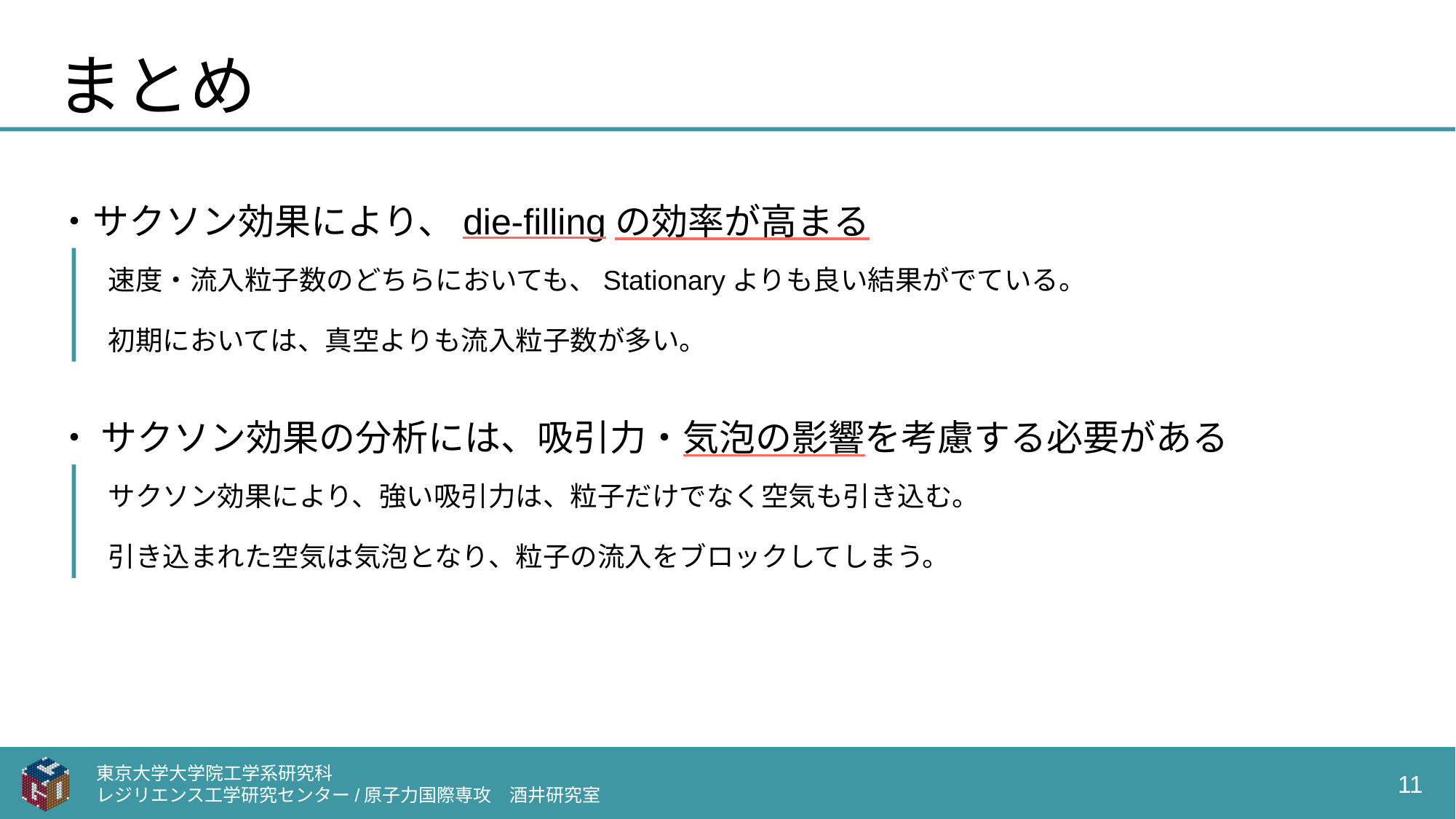

# まとめ
・サクソン効果により、die-fillingの効率が高まる

速度・流入粒子数のどちらにおいても、Stationaryよりも良い結果がでている。
初期においては、真空よりも流入粒子数が多い。
・ サクソン効果の分析には、吸引力・気泡の影響を考慮する必要がある

サクソン効果により、強い吸引力は、粒子だけでなく空気も引き込む。
引き込まれた空気は気泡となり、粒子の流入をブロックしてしまう。
東京大学大学院工学系研究科
レジリエンス工学研究センター/原子力国際専攻　酒井研究室
11